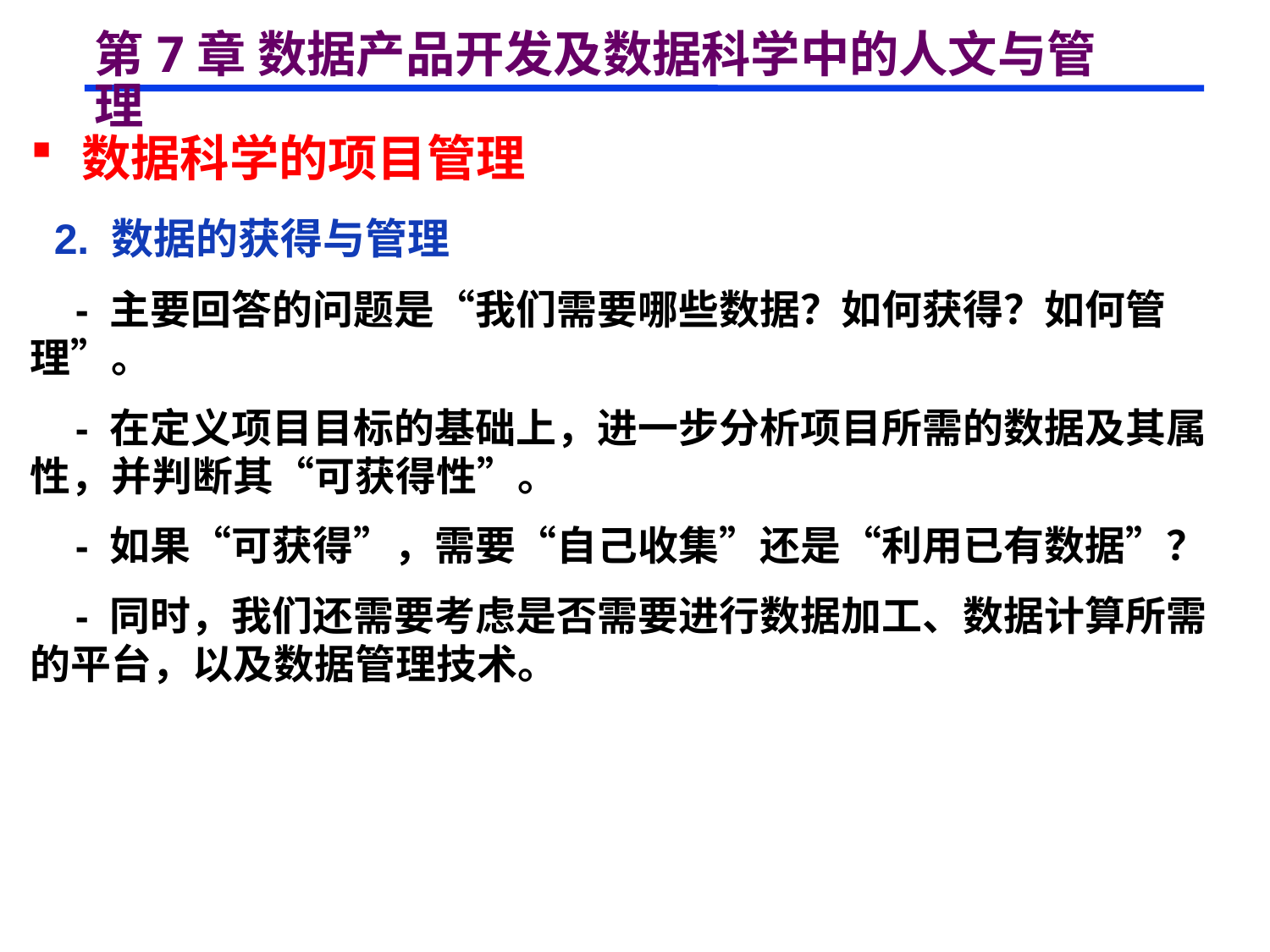

# 第7章 数据产品开发及数据科学中的人文与管理
 数据科学的项目管理
  2. 数据的获得与管理
    - 主要回答的问题是“我们需要哪些数据？如何获得？如何管理”。
    - 在定义项目目标的基础上，进一步分析项目所需的数据及其属性，并判断其“可获得性”。
    - 如果“可获得”，需要“自己收集”还是“利用已有数据”？
    - 同时，我们还需要考虑是否需要进行数据加工、数据计算所需的平台，以及数据管理技术。